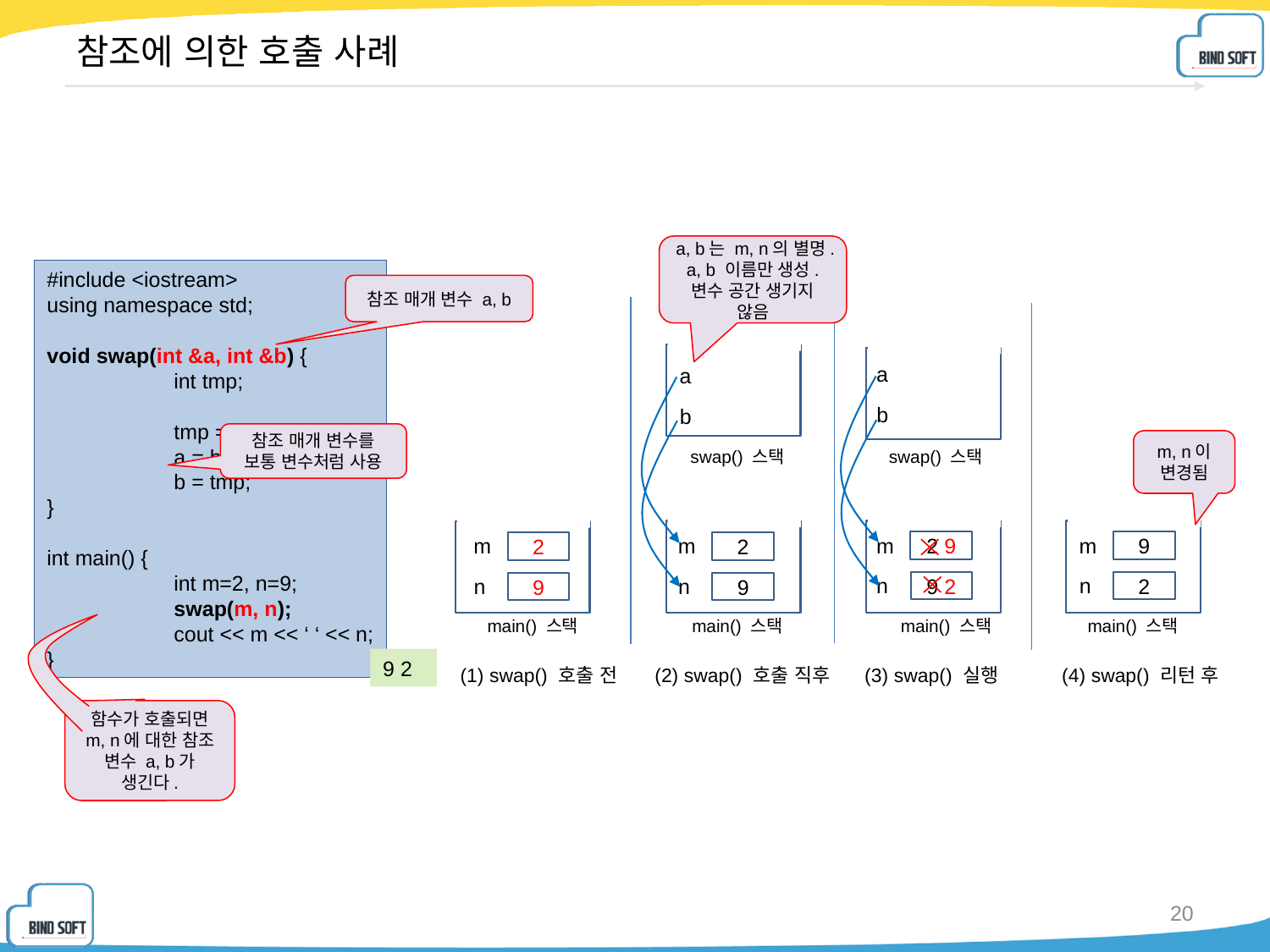

# 참조에 의한 호출 사례
a, b는 m, n의 별명.
a, b 이름만 생성.
변수 공간 생기지 않음
#include <iostream>
using namespace std;

void swap(int &a, int &b) {
	int tmp;

	tmp = a;
	a = b;
	b = tmp;
}

int main() {
	int m=2, n=9;
	swap(m, n);
	cout << m << ‘ ‘ << n;
}
참조 매개 변수 a, b

a
a

b
b

참조 매개 변수를 보통 변수처럼 사용
m, n이 변경됨
swap() 스택
swap() 스택

m
m
m
m
2 9
9

2
2
n
n
n
n

9 2
2
9
9
main() 스택
main() 스택
main() 스택
main() 스택

9 2
(2) swap() 호출 직후
(1) swap() 호출 전
(3) swap() 실행
(4) swap() 리턴 후
함수가 호출되면 m, n에 대한 참조 변수 a, b가 생긴다.
20